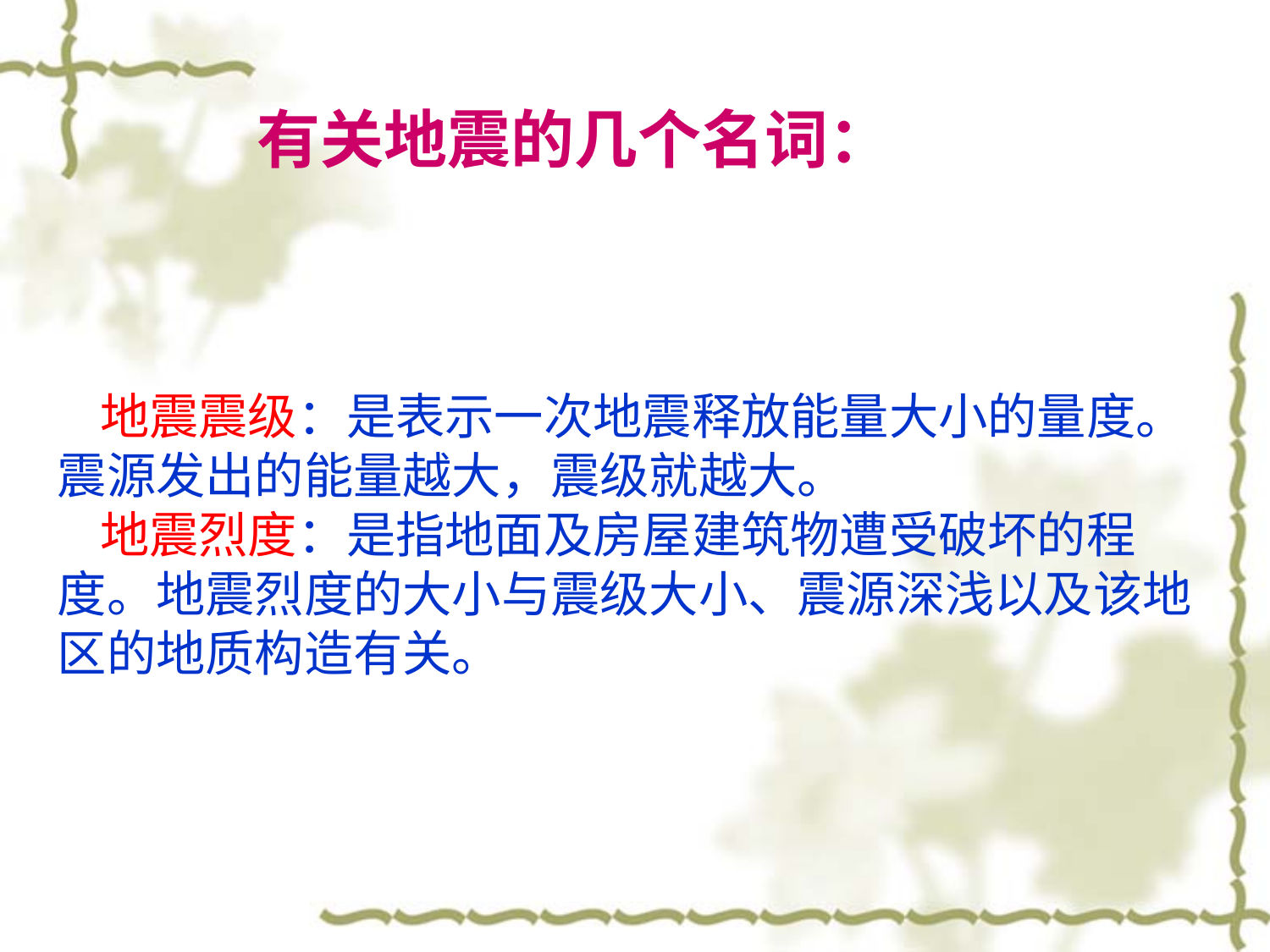

# 有关地震的几个名词：
地震震级：是表示一次地震释放能量大小的量度。震源发出的能量越大，震级就越大。
地震烈度：是指地面及房屋建筑物遭受破坏的程度。地震烈度的大小与震级大小、震源深浅以及该地区的地质构造有关。